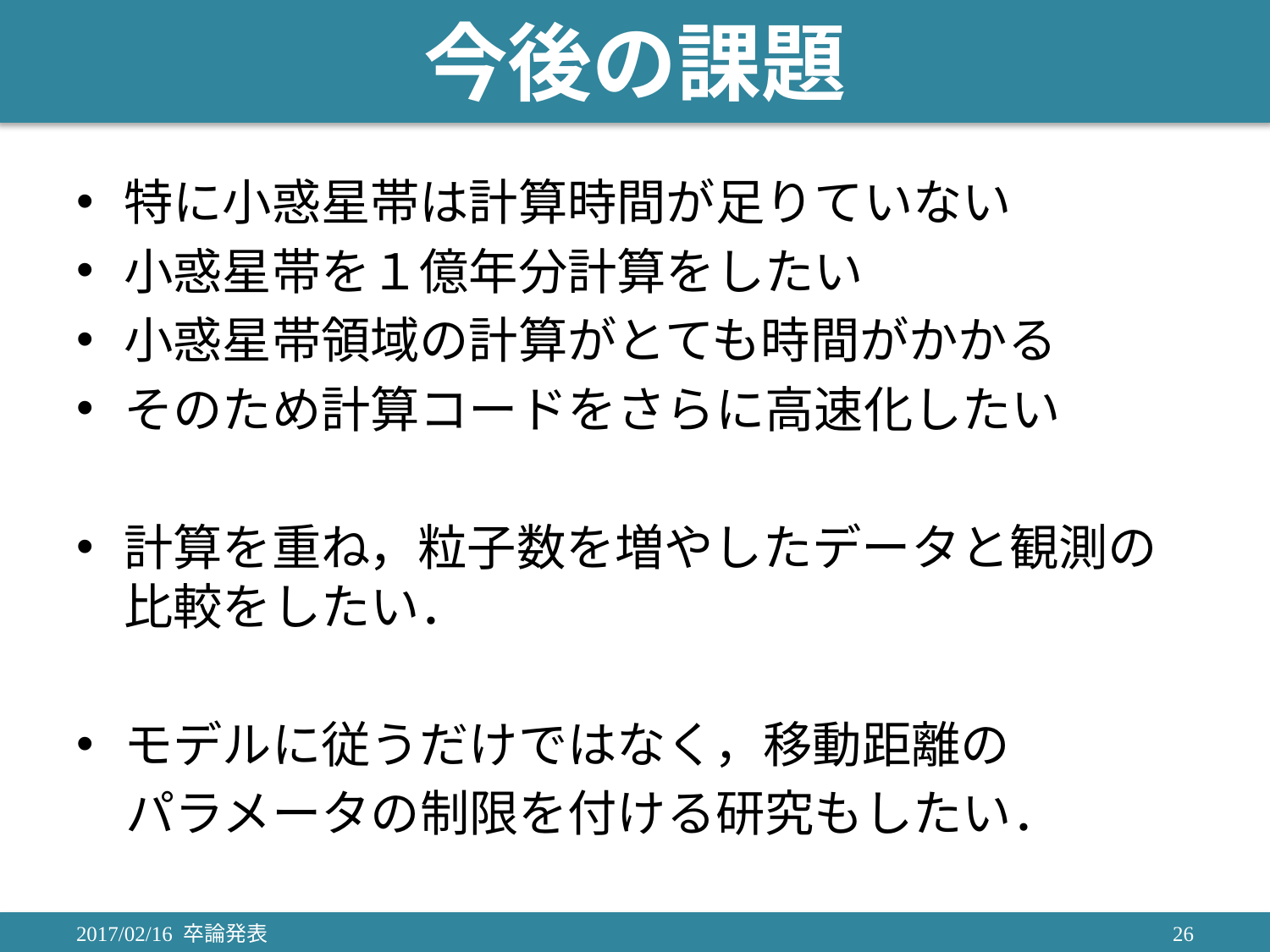

# 今後の課題
特に小惑星帯は計算時間が足りていない
小惑星帯を１億年分計算をしたい
小惑星帯領域の計算がとても時間がかかる
そのため計算コードをさらに高速化したい

計算を重ね，粒子数を増やしたデータと観測の比較をしたい．

モデルに従うだけではなく，移動距離の
　パラメータの制限を付ける研究もしたい．
2017/02/16 卒論発表
26